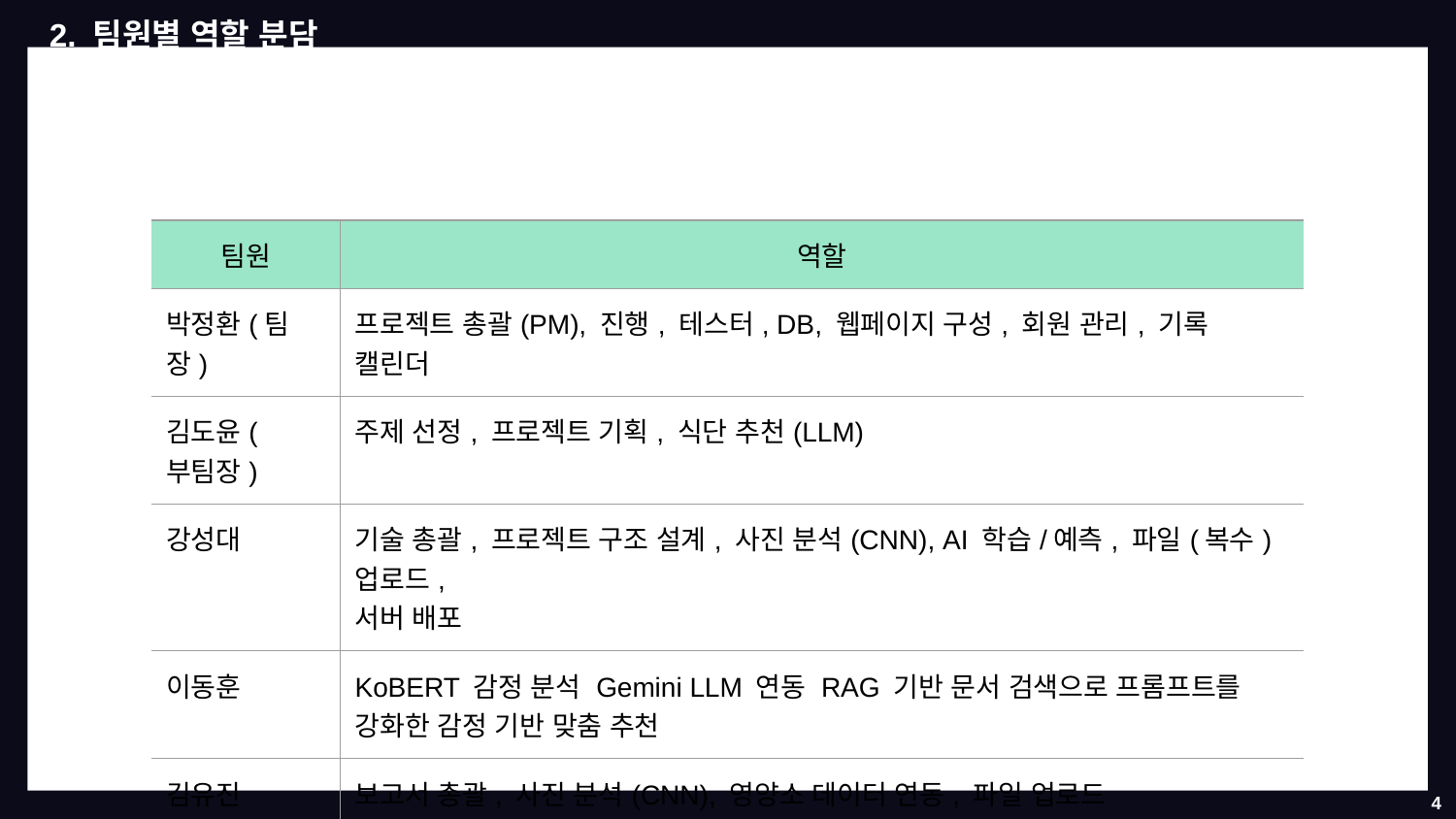

2. 팀원별 역할 분담
| 팀원 | 역할 |
| --- | --- |
| 박정환(팀장) | 프로젝트 총괄(PM), 진행, 테스터, DB, 웹페이지 구성, 회원 관리, 기록 캘린더 |
| 김도윤(부팀장) | 주제 선정, 프로젝트 기획, 식단 추천(LLM) |
| 강성대 | 기술 총괄, 프로젝트 구조 설계, 사진 분석(CNN), AI 학습/예측, 파일(복수) 업로드, 서버 배포 |
| 이동훈 | KoBERT 감정 분석 Gemini LLM 연동 RAG 기반 문서 검색으로 프롬프트를 강화한 감정 기반 맞춤 추천 |
| 김유진 | 보고서 총괄, 사진 분석(CNN), 영양소 데이터 연동, 파일 업로드 |
4